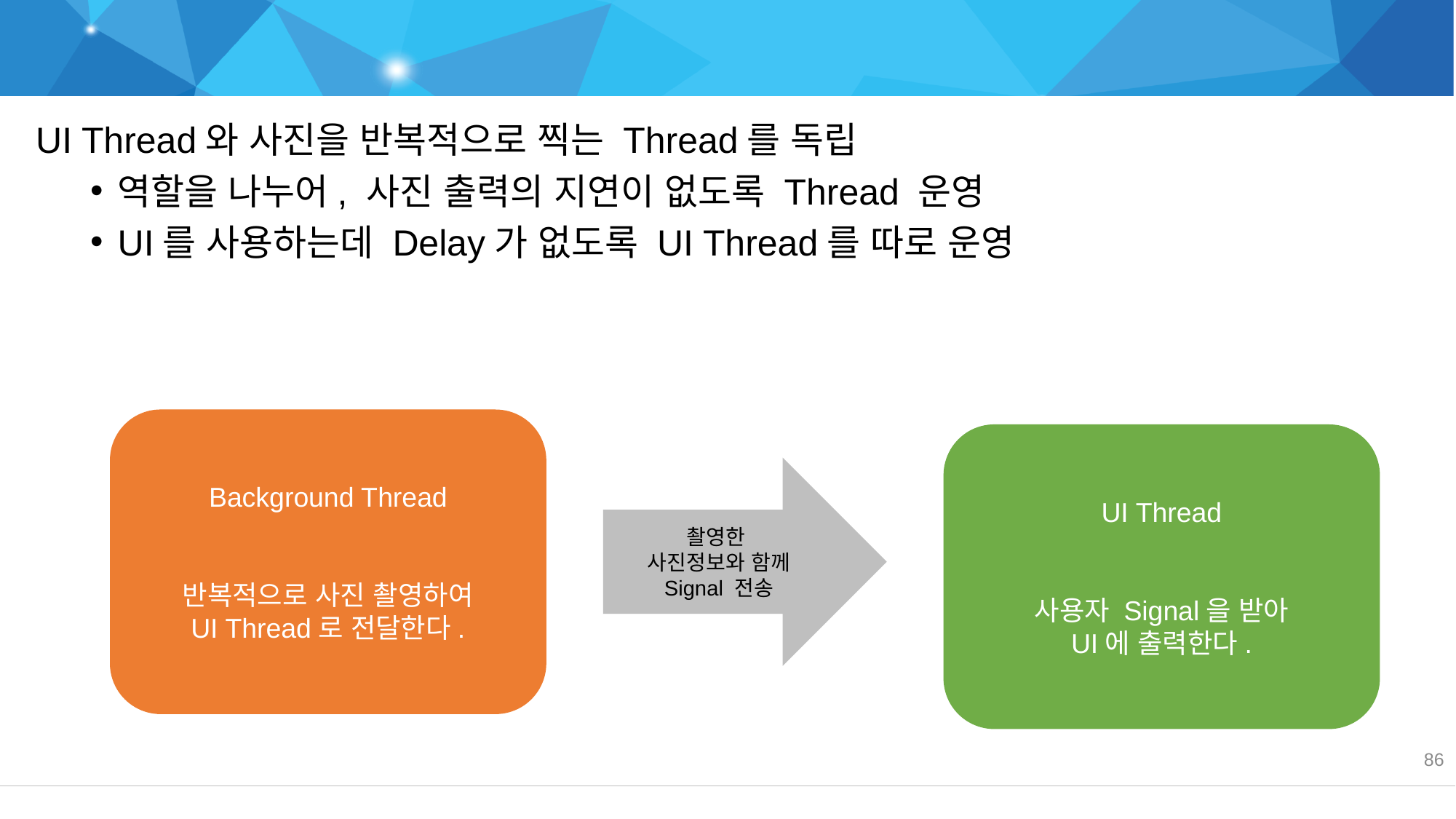

UI Thread와 Working Thread를 독립시키기
UI Thread와 사진을 반복적으로 찍는 Thread를 독립
역할을 나누어, 사진 출력의 지연이 없도록 Thread 운영
UI를 사용하는데 Delay가 없도록 UI Thread를 따로 운영
Background Thread

반복적으로 사진 촬영하여
UI Thread로 전달한다.
UI Thread

사용자 Signal을 받아
UI에 출력한다.
촬영한
사진정보와 함께
Signal 전송
86